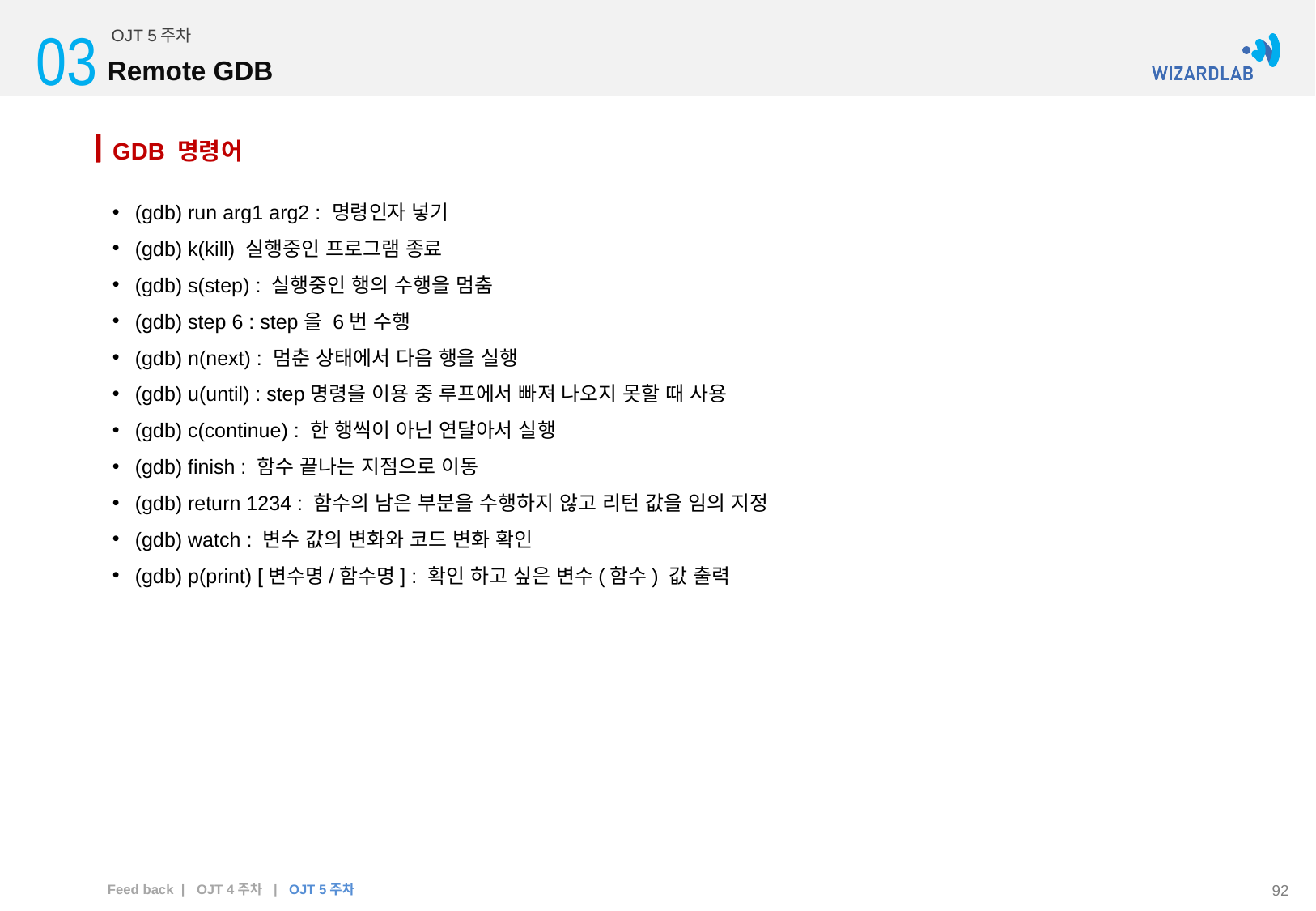

03
OJT 5주차
Remote GDB

GDB 명령어
(gdb) run arg1 arg2 : 명령인자 넣기
(gdb) k(kill) 실행중인 프로그램 종료
(gdb) s(step) : 실행중인 행의 수행을 멈춤
(gdb) step 6 : step을 6번 수행
(gdb) n(next) : 멈춘 상태에서 다음 행을 실행
(gdb) u(until) : step명령을 이용 중 루프에서 빠져 나오지 못할 때 사용
(gdb) c(continue) : 한 행씩이 아닌 연달아서 실행
(gdb) finish : 함수 끝나는 지점으로 이동
(gdb) return 1234 : 함수의 남은 부분을 수행하지 않고 리턴 값을 임의 지정
(gdb) watch : 변수 값의 변화와 코드 변화 확인
(gdb) p(print) [변수명/함수명] : 확인 하고 싶은 변수(함수) 값 출력
Feed back  |   OJT 4주차  |   OJT 5주차